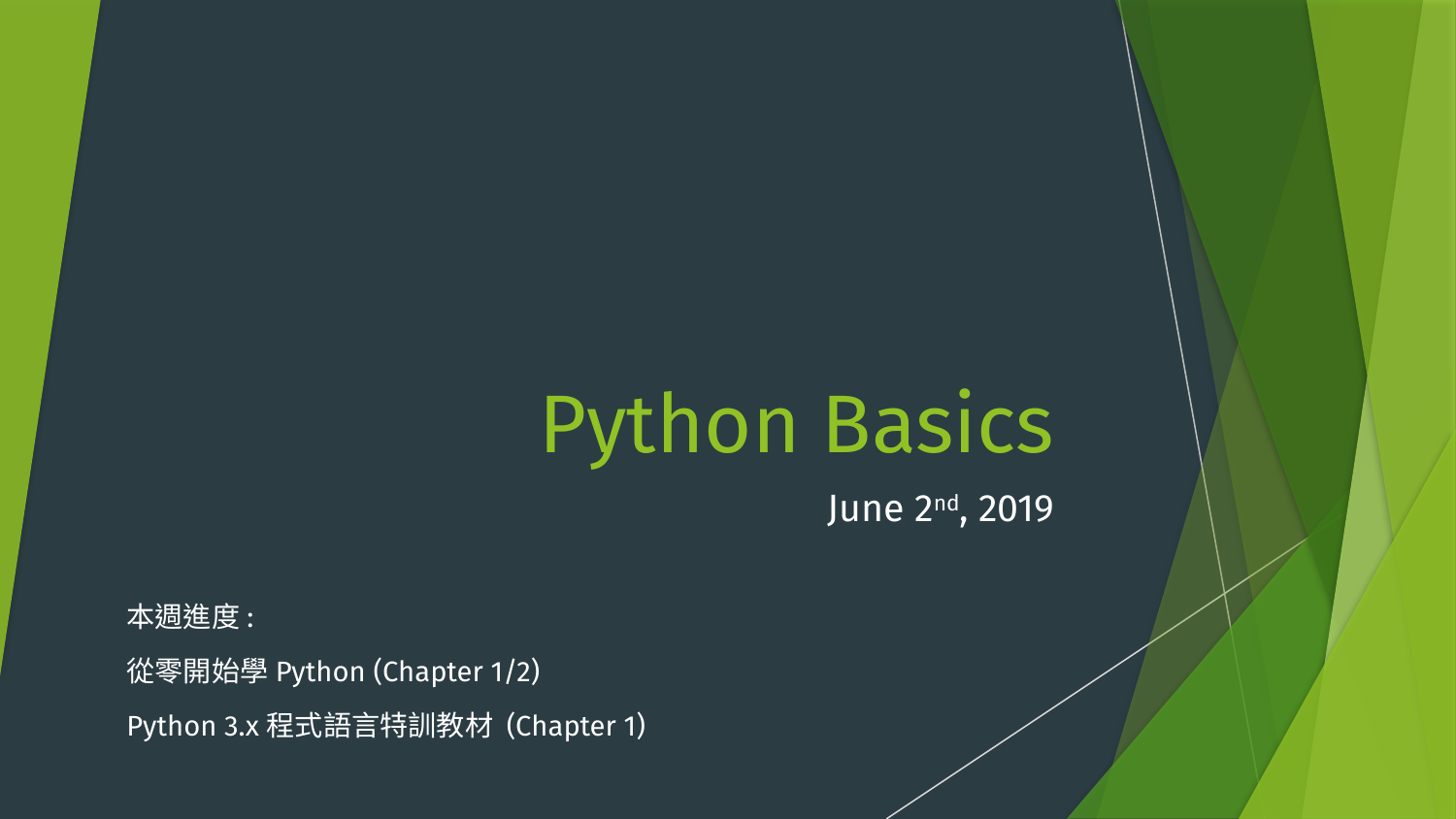

# Python Basics
June 2nd, 2019

本週進度:
從零開始學Python (Chapter 1/2)
Python 3.x程式語言特訓教材 (Chapter 1)